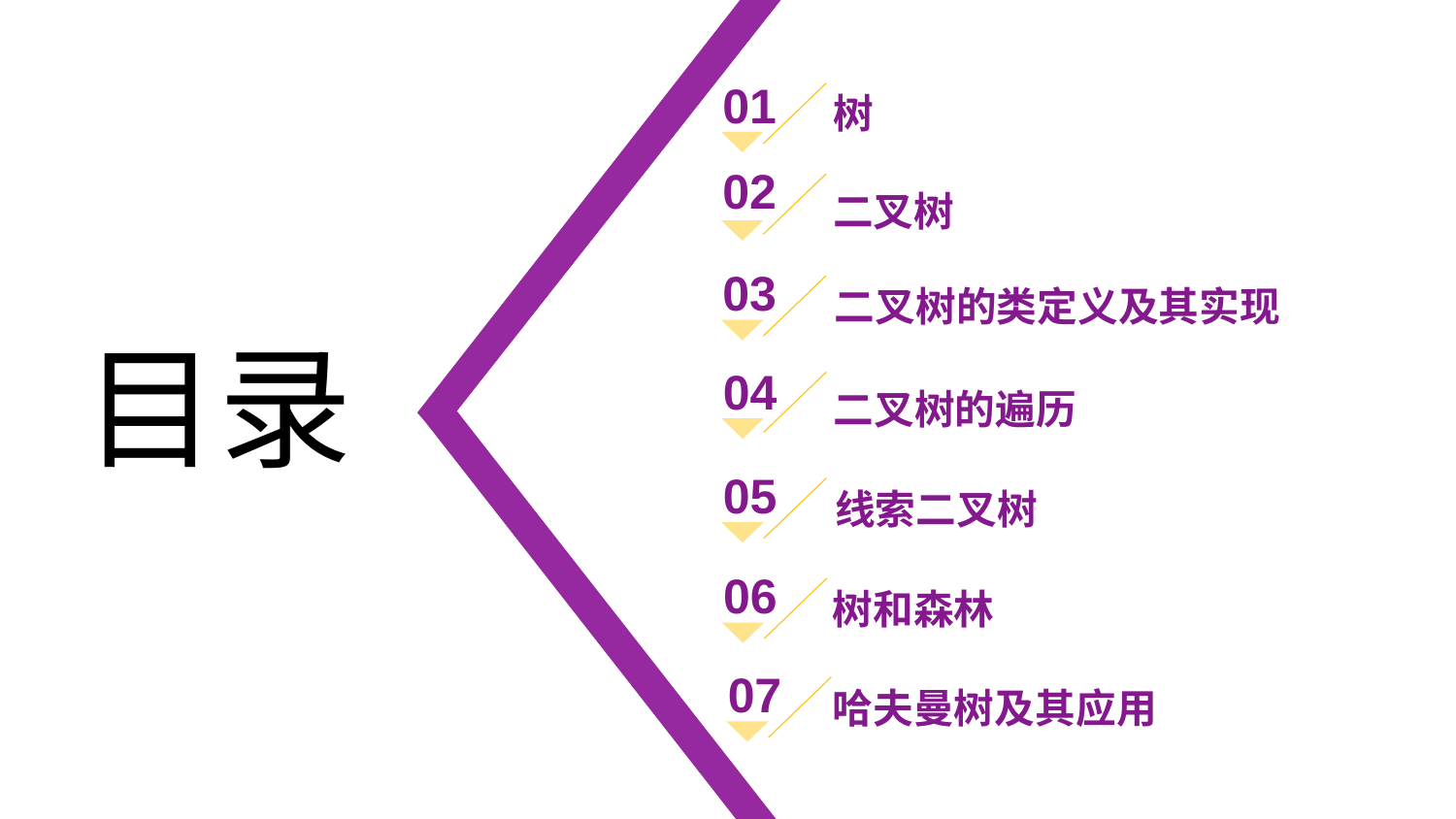

树
二叉树
二叉树的类定义及其实现
二叉树的遍历
线索二叉树
树和森林
哈夫曼树及其应用